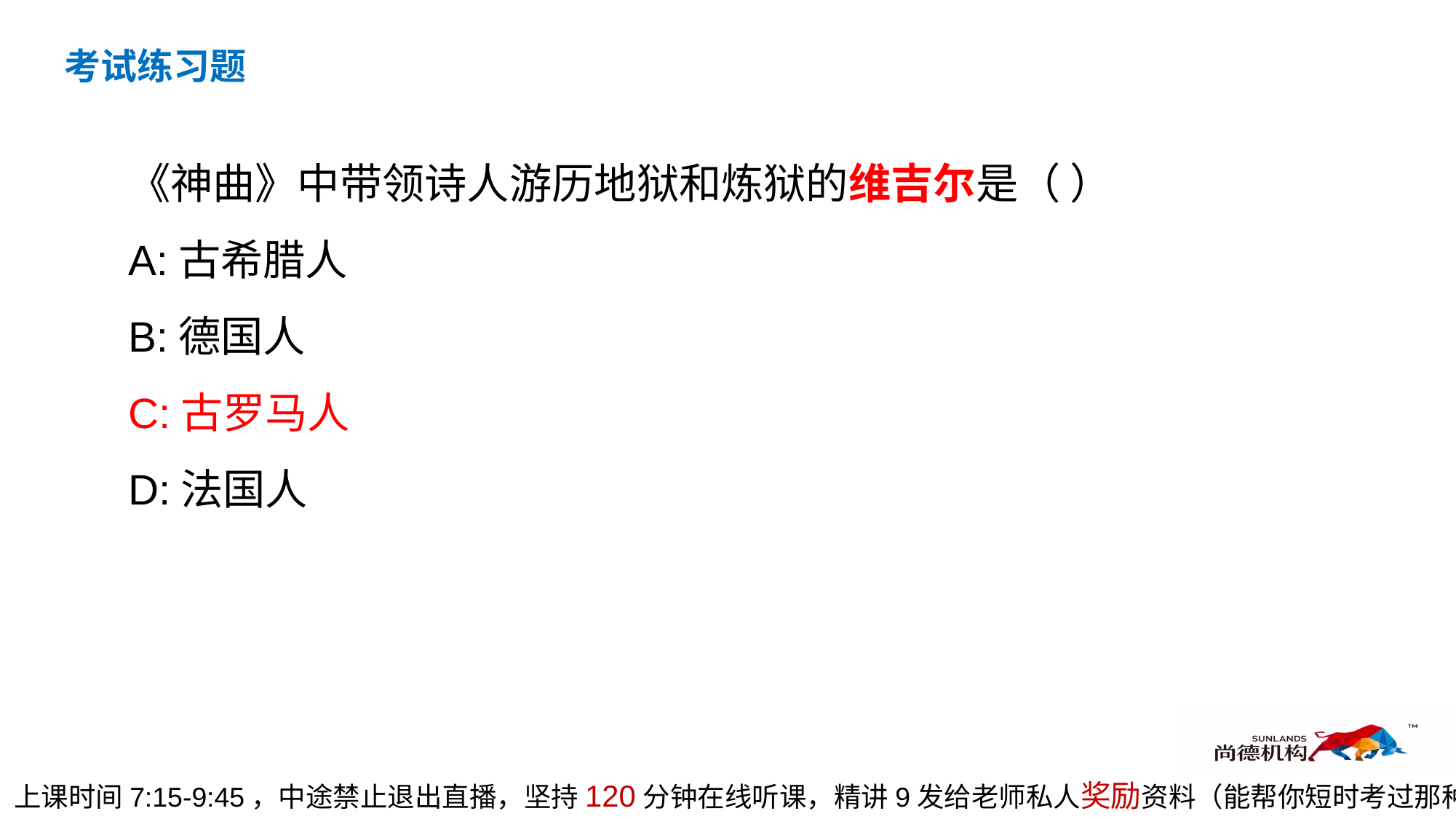

考试练习题
《神曲》中带领诗人游历地狱和炼狱的维吉尔是（ ）
A:古希腊人
B:德国人
C:古罗马人
D:法国人